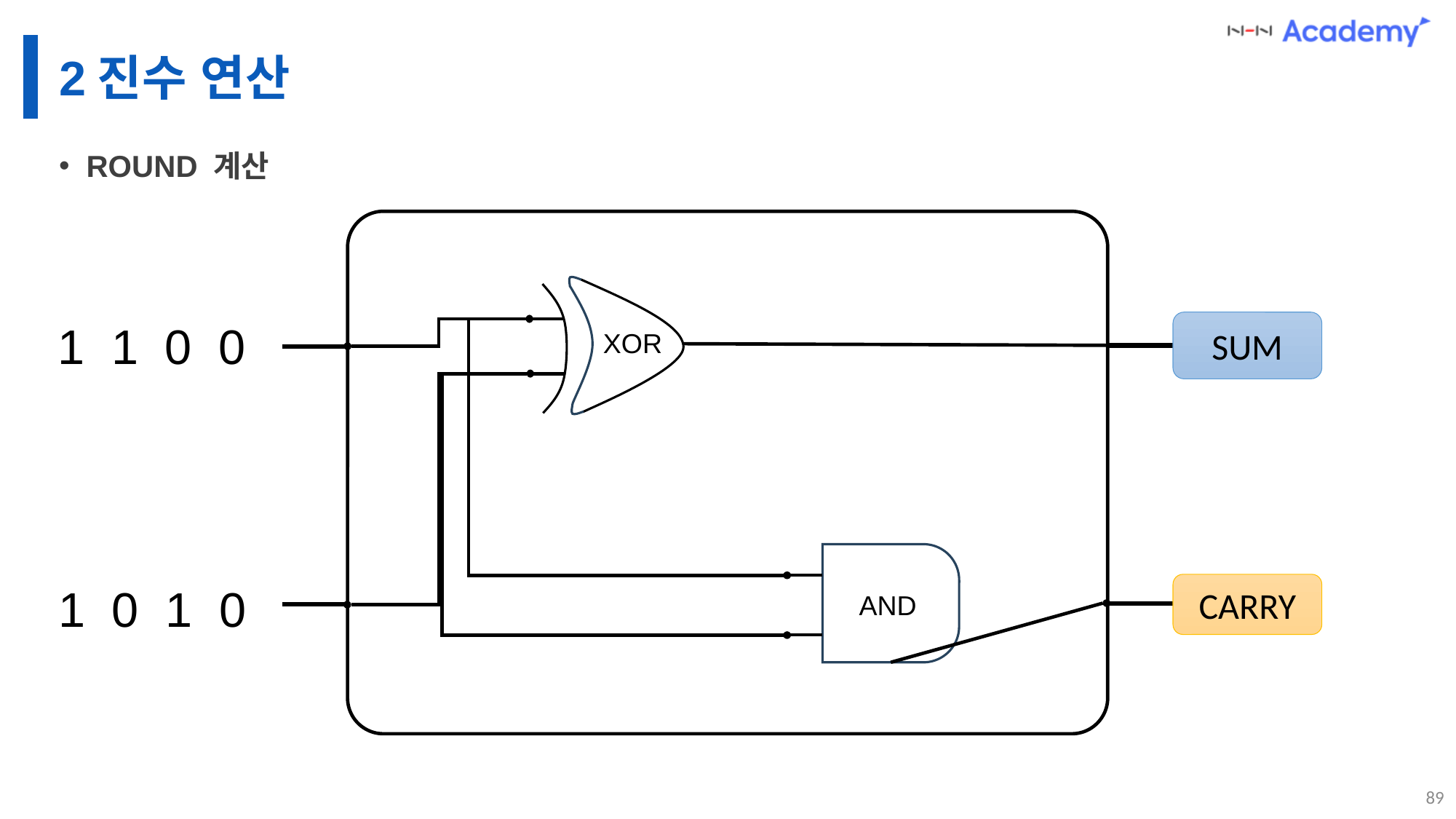

# 2진수 연산
ROUND 계산

1  1  0  0
SUM
XOR

1  0  1  0
CARRY
AND

89